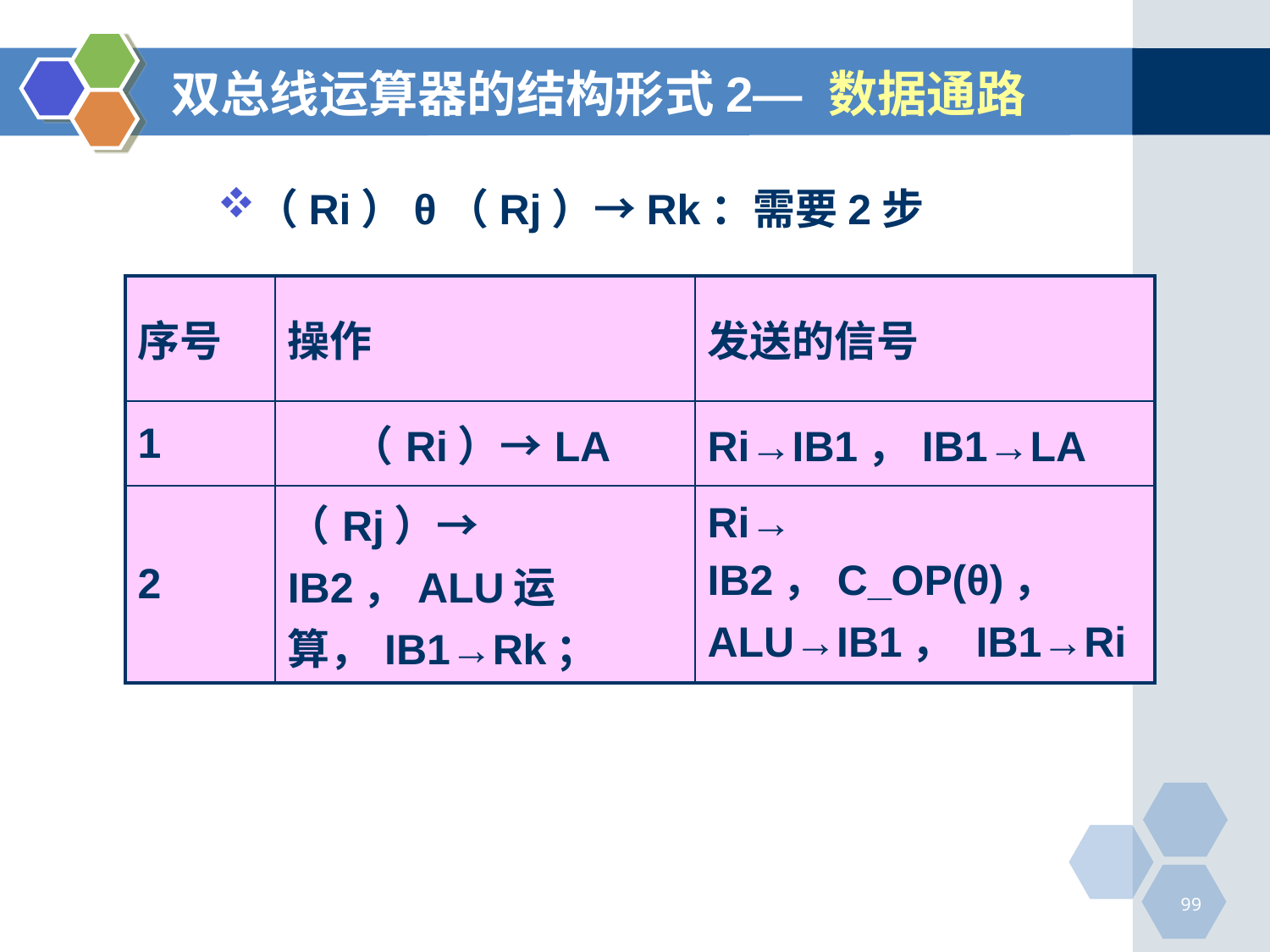

# 双总线运算器的结构形式2— 数据通路
（Ri）θ（Rj）→Rk：需要2步
| 序号 | 操作 | 发送的信号 |
| --- | --- | --- |
| 1 | （Ri）→LA | Ri→IB1，IB1→LA |
| 2 | （Rj）→ IB2，ALU运算，IB1→Rk； | Ri→ IB2，C\_OP(θ)， ALU→IB1， IB1→Ri |
99